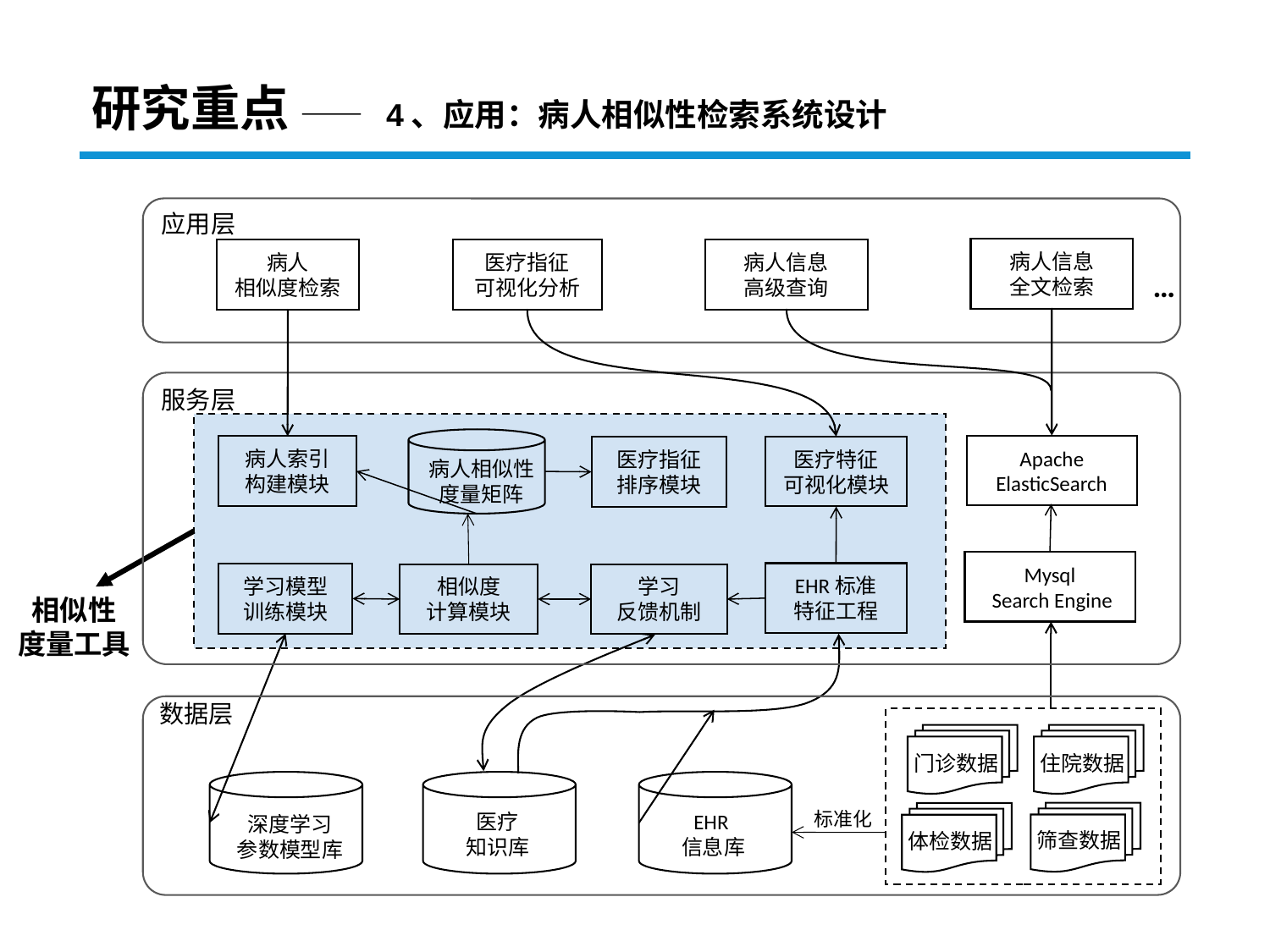

# 研究重点 ——  4、应用：病人相似性检索系统设计

应用层
病人信息
全文检索
病人信息
高级查询
医疗指征
可视化分析
病人
相似度检索
…

数据层

服务层

病人相似性
度量矩阵
Apache
ElasticSearch
病人索引
构建模块
医疗特征
可视化模块
医疗指征
排序模块

Mysql
 Search Engine

EHR标准
特征工程
学习模型
训练模块
相似度
计算模块
学习
反馈机制

门诊数据

住院数据

深度学习
参数模型库

医疗
知识库

EHR
信息库
标准化

筛查数据

体检数据
相似性
度量工具